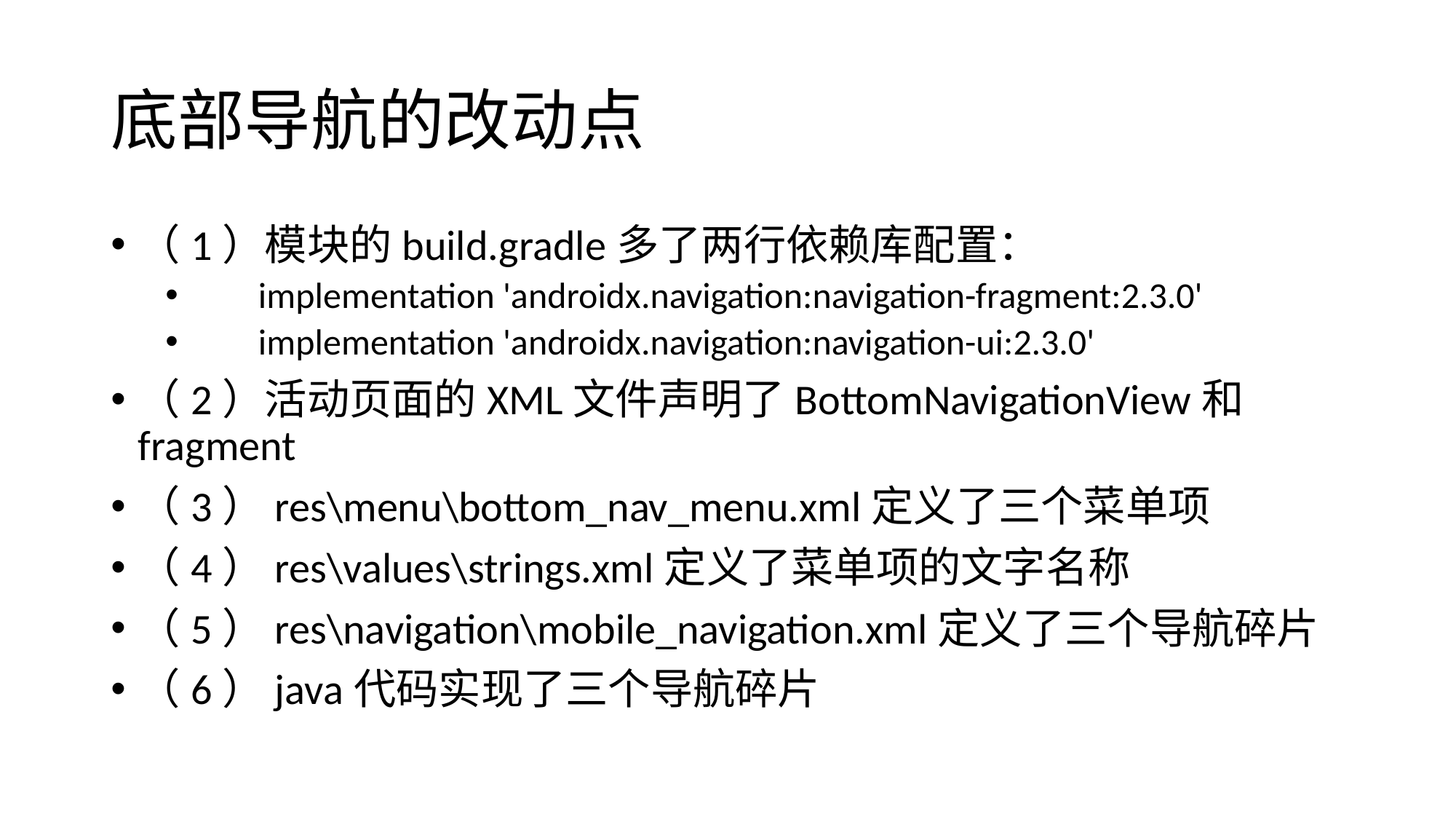

# 底部导航的改动点
（1）模块的build.gradle多了两行依赖库配置：
        implementation 'androidx.navigation:navigation-fragment:2.3.0'
        implementation 'androidx.navigation:navigation-ui:2.3.0'
（2）活动页面的XML文件声明了BottomNavigationView和fragment
（3）res\menu\bottom_nav_menu.xml定义了三个菜单项
（4）res\values\strings.xml定义了菜单项的文字名称
（5）res\navigation\mobile_navigation.xml定义了三个导航碎片
（6）java代码实现了三个导航碎片